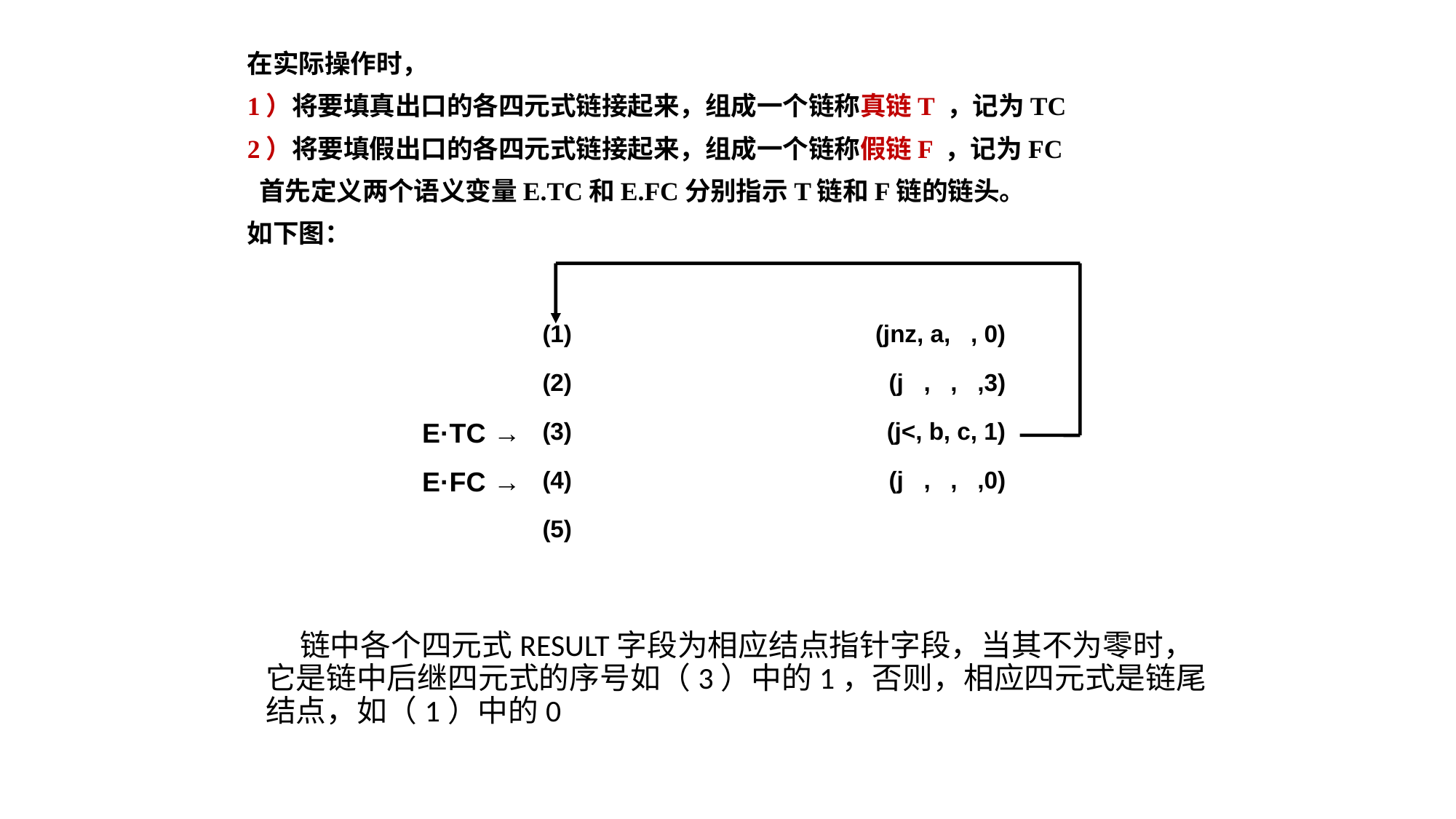

在实际操作时，
1）将要填真出口的各四元式链接起来，组成一个链称真链T ，记为TC
2）将要填假出口的各四元式链接起来，组成一个链称假链F ，记为FC
 首先定义两个语义变量E.TC和E.FC分别指示T链和F链的链头。
如下图：

|  | (1) | (jnz, a, , 0) |
| --- | --- | --- |
|  | (2) | (j , , ,3) |
| E·TC → | (3) | (j<, b, c, 1) |
| E·FC → | (4) | (j , , ,0) |
|  | (5) |  |

    链中各个四元式RESULT字段为相应结点指针字段，当其不为零时，它是链中后继四元式的序号如（3）中的1，否则，相应四元式是链尾结点，如（1）中的0